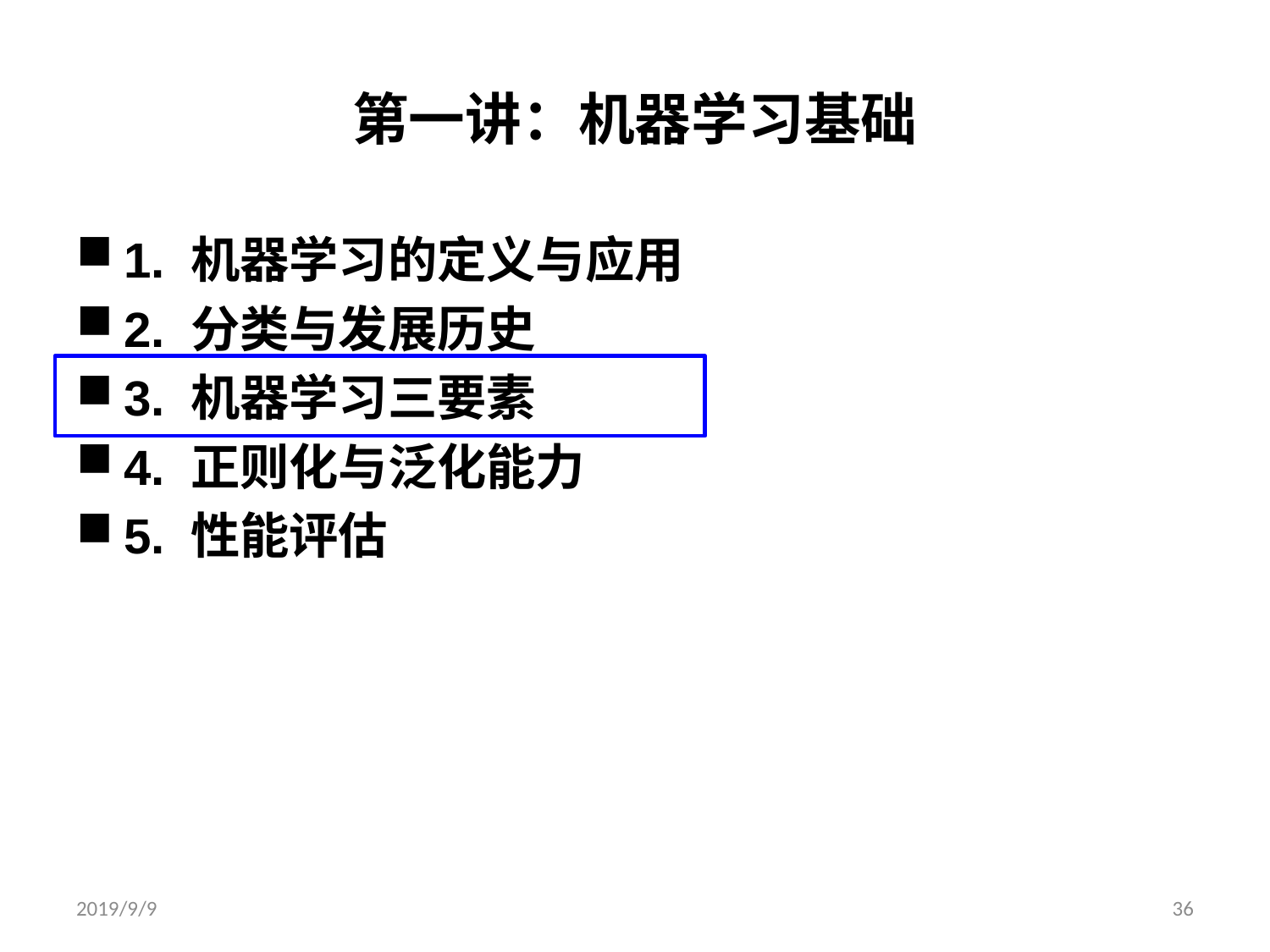

# 第一讲：机器学习基础
1. 机器学习的定义与应用
2. 分类与发展历史
3. 机器学习三要素
4. 正则化与泛化能力
5. 性能评估

2019/9/9
36